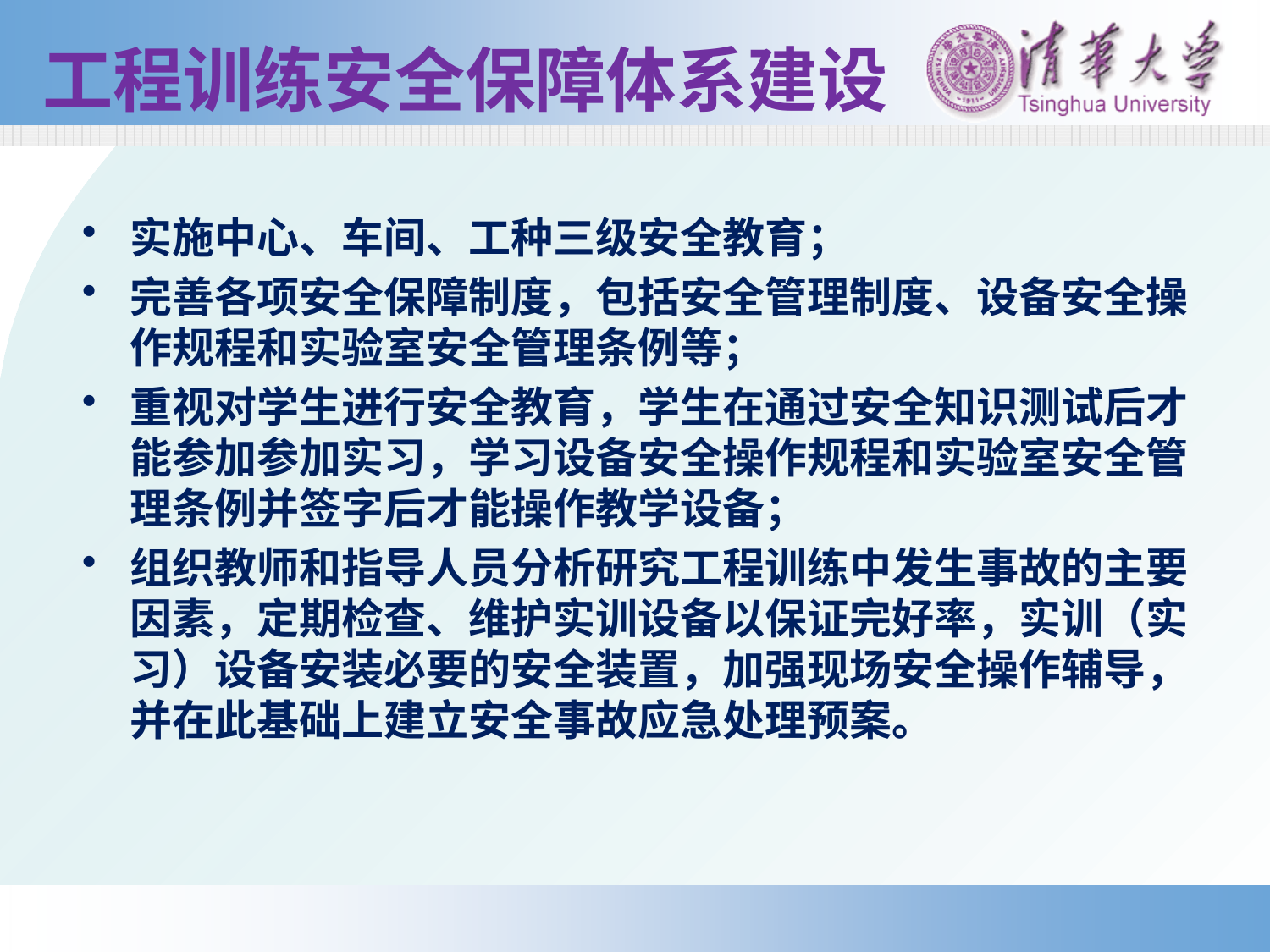

# 工程训练安全保障体系建设
实施中心、车间、工种三级安全教育；
完善各项安全保障制度，包括安全管理制度、设备安全操作规程和实验室安全管理条例等；
重视对学生进行安全教育，学生在通过安全知识测试后才能参加参加实习，学习设备安全操作规程和实验室安全管理条例并签字后才能操作教学设备；
组织教师和指导人员分析研究工程训练中发生事故的主要因素，定期检查、维护实训设备以保证完好率，实训（实习）设备安装必要的安全装置，加强现场安全操作辅导，并在此基础上建立安全事故应急处理预案。